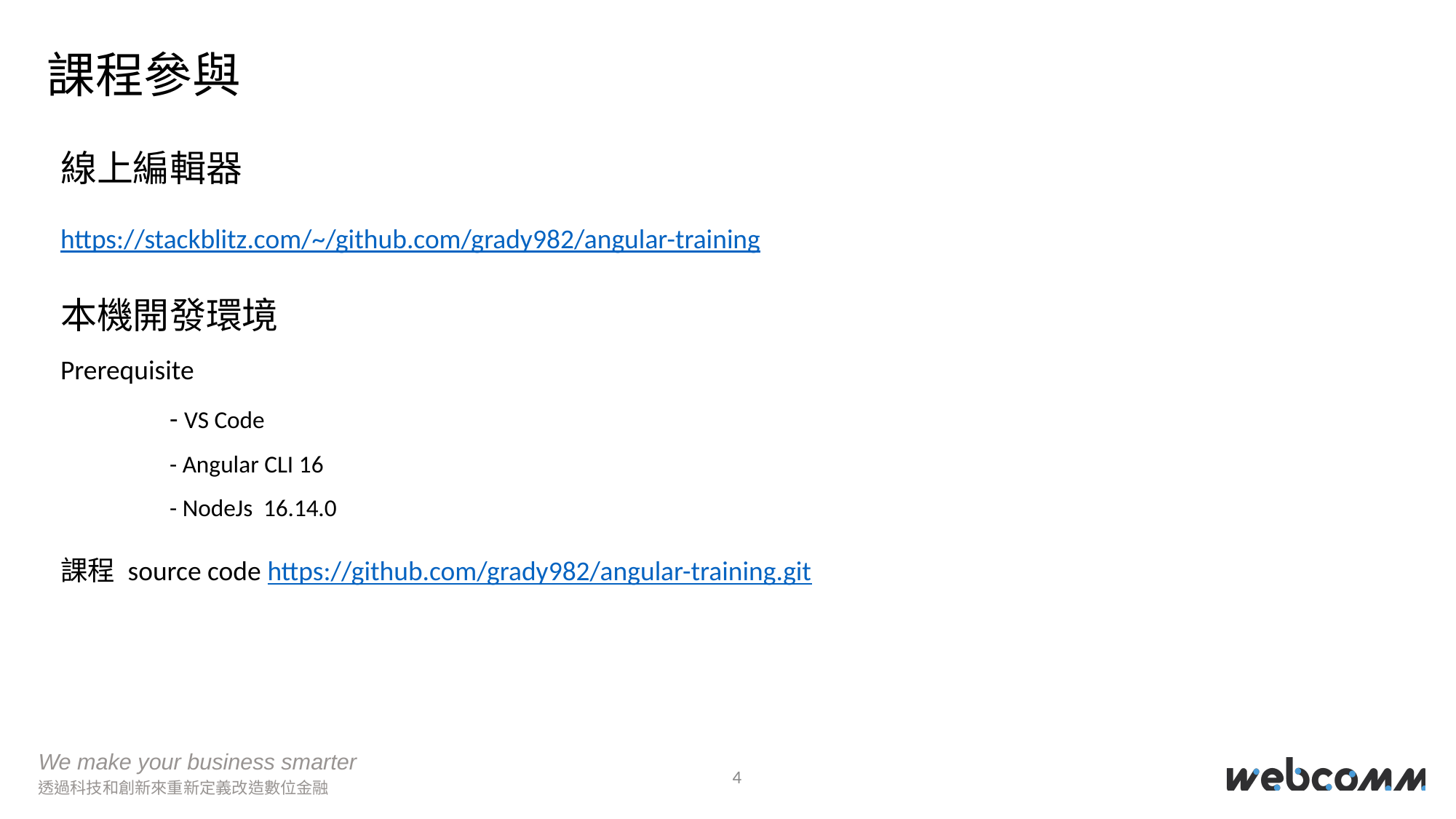

課程參與
線上編輯器
https://stackblitz.com/~/github.com/grady982/angular-training
本機開發環境
Prerequisite
	- VS Code
	- Angular CLI 16
	- NodeJs  16.14.0
課程 source code https://github.com/grady982/angular-training.git